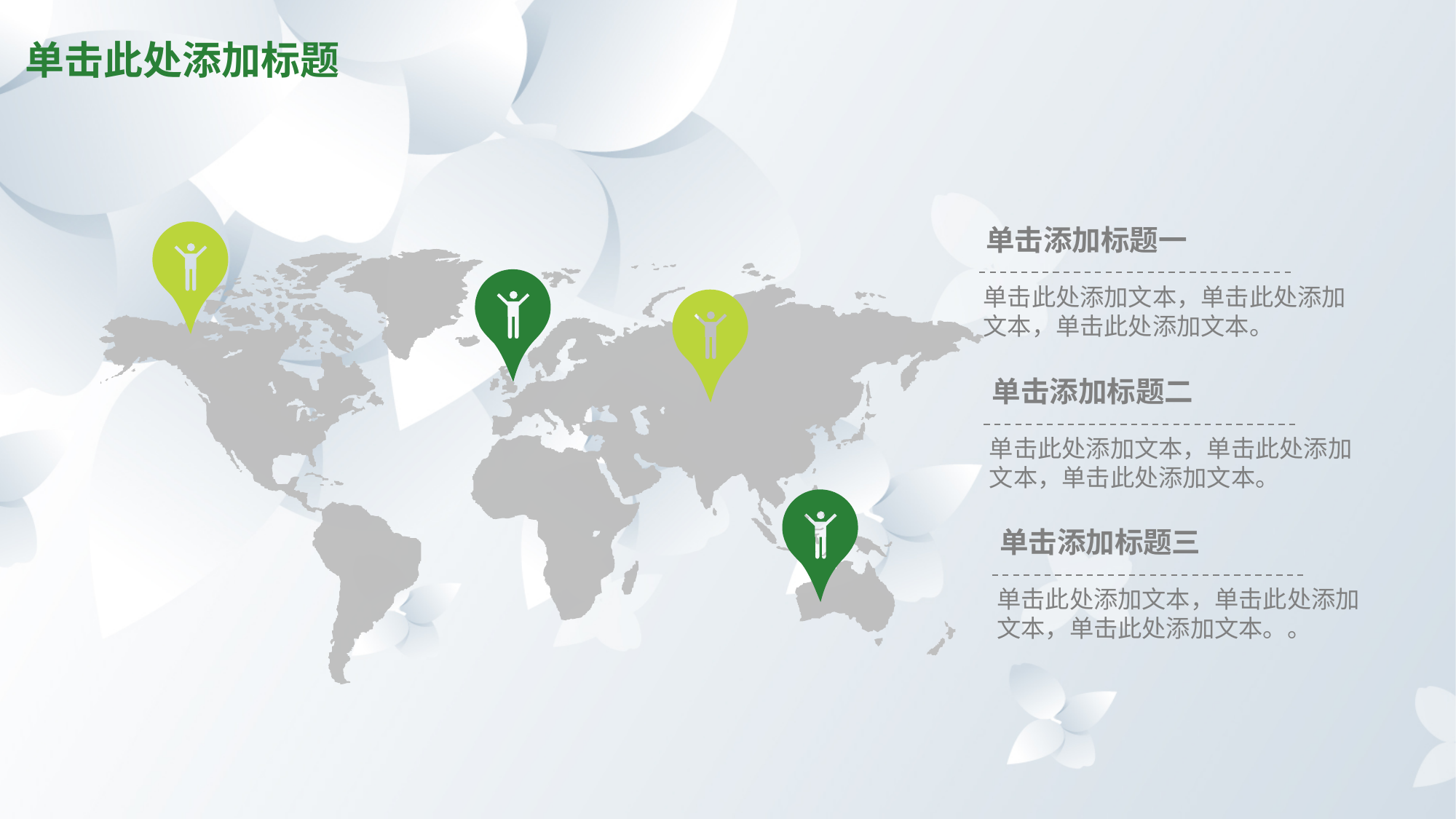

# 单击此处添加标题
单击添加标题一

单击此处添加文本，单击此处添加文本，单击此处添加文本。

单击添加标题二
单击此处添加文本，单击此处添加文本，单击此处添加文本。

单击添加标题三
单击此处添加文本，单击此处添加文本，单击此处添加文本。。